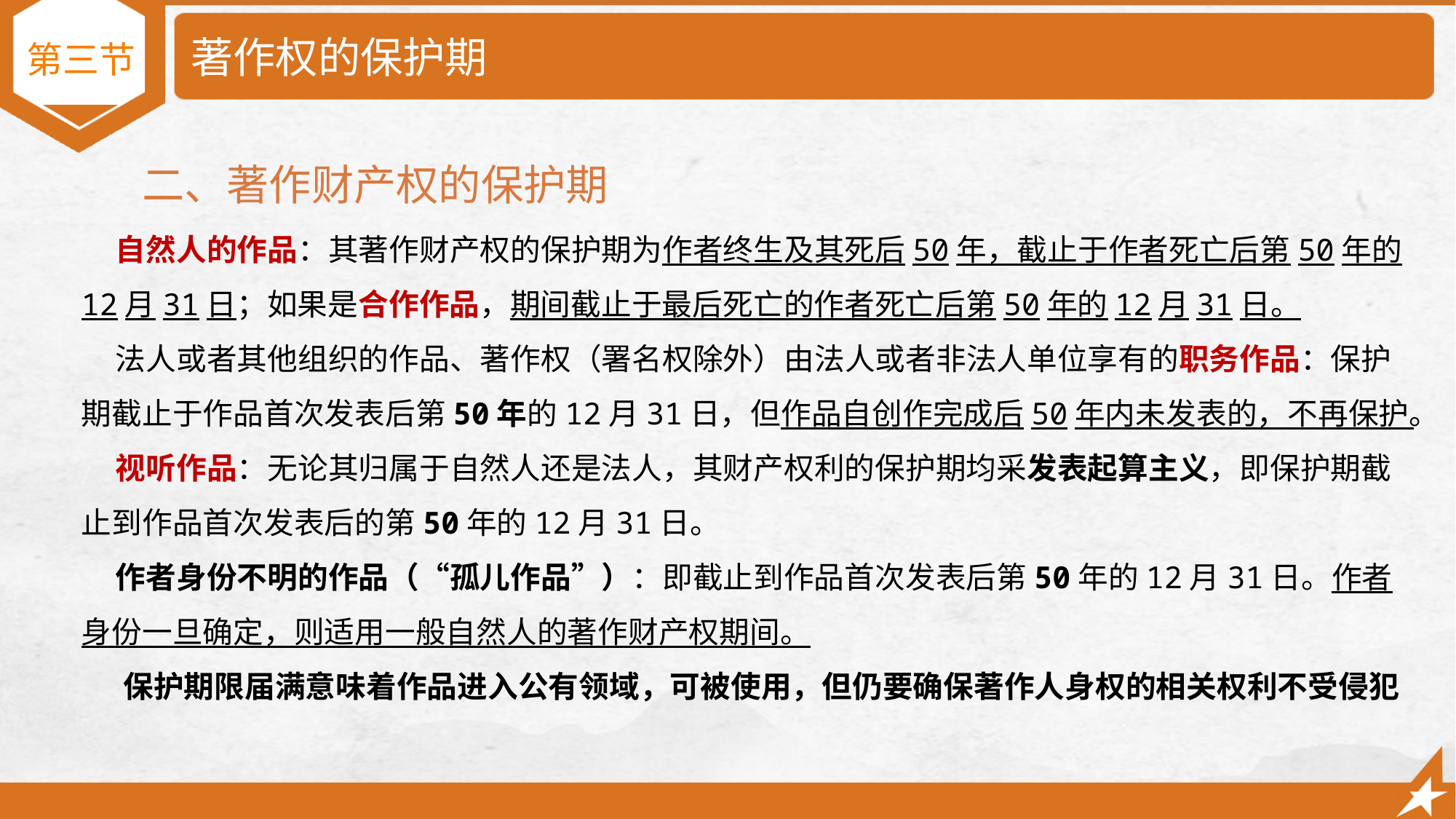

# 著作权的保护期
第三节
二、著作财产权的保护期
    自然人的作品：其著作财产权的保护期为作者终生及其死后50年，截止于作者死亡后第50年的12月31日；如果是合作作品，期间截止于最后死亡的作者死亡后第50年的12月31日。
    法人或者其他组织的作品、著作权（署名权除外）由法人或者非法人单位享有的职务作品：保护期截止于作品首次发表后第50年的12月31日，但作品自创作完成后50年内未发表的，不再保护。
    视听作品：无论其归属于自然人还是法人，其财产权利的保护期均采发表起算主义，即保护期截止到作品首次发表后的第50年的12月31日。
    作者身份不明的作品（“孤儿作品”）：即截止到作品首次发表后第50年的12月31日。作者身份一旦确定，则适用一般自然人的著作财产权期间。
     保护期限届满意味着作品进入公有领域，可被使用，但仍要确保著作人身权的相关权利不受侵犯